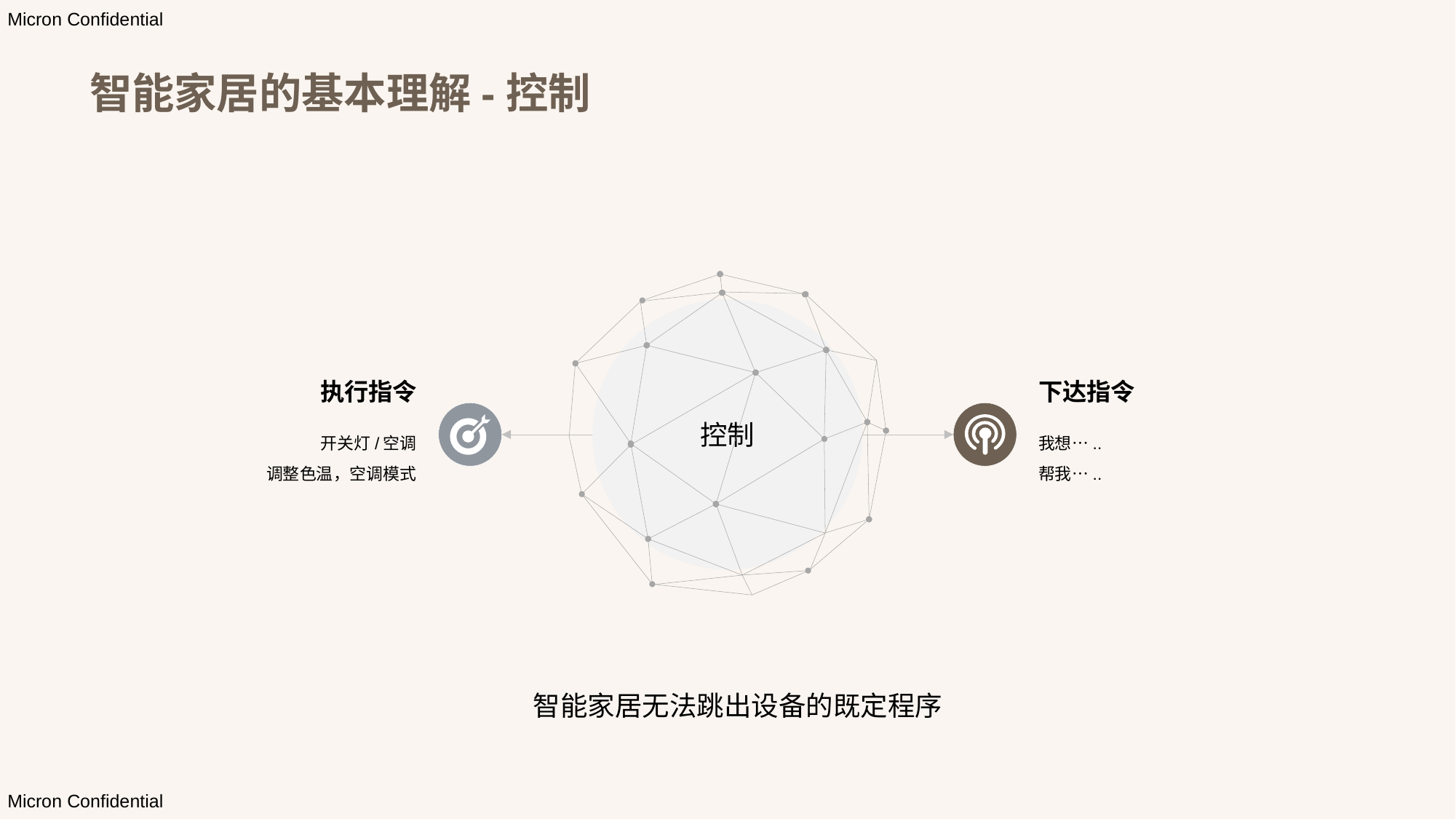

# 智能家居的基本理解-控制

控制
执行指令
开关灯/空调
调整色温，空调模式
下达指令
我想…..
帮我…..

智能家居无法跳出设备的既定程序